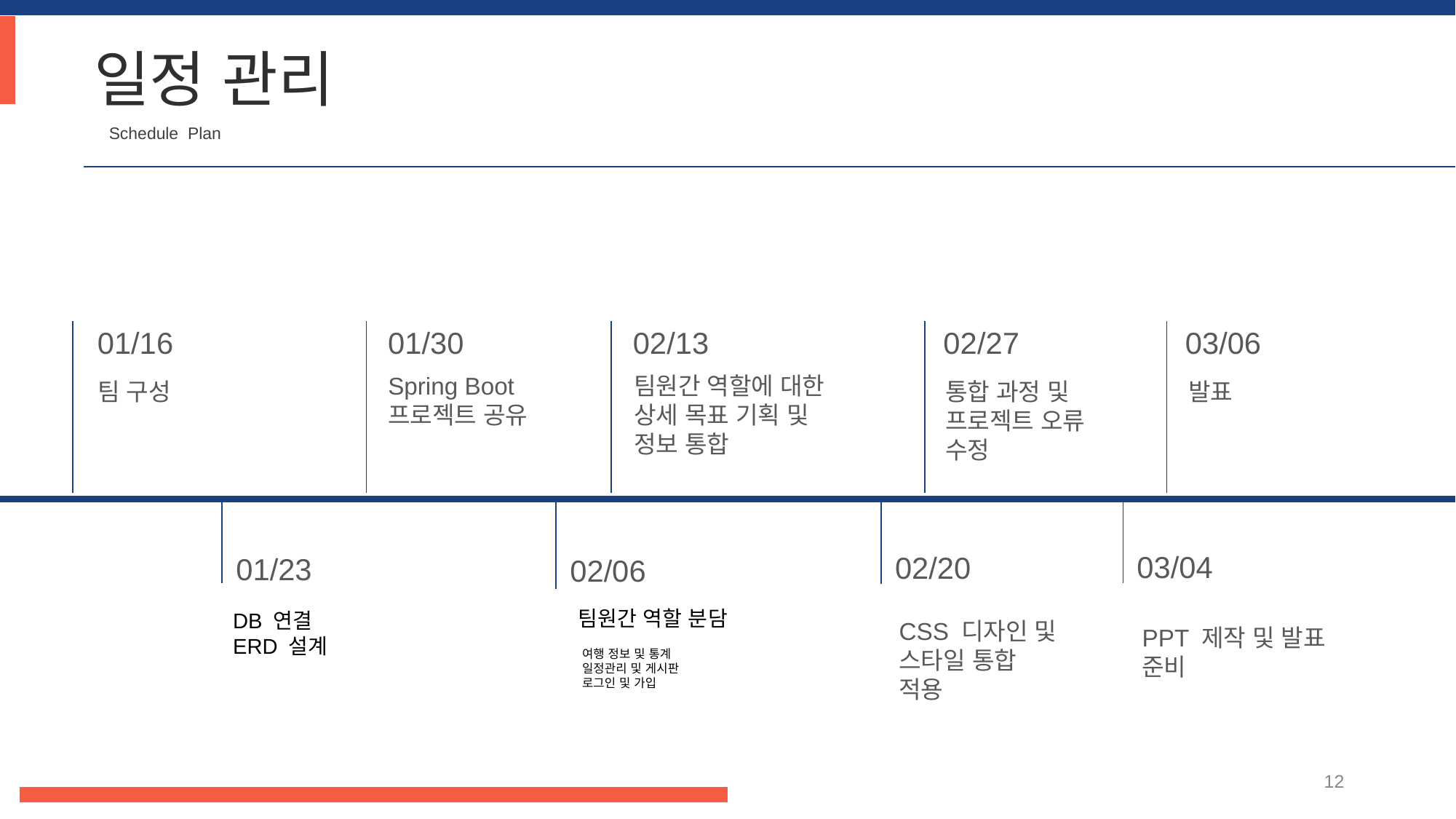

일정 관리

Schedule  Plan

01/16
01/30
02/13
02/27
03/06
Spring Boot
프로젝트 공유
팀원간 역할에 대한 상세 목표 기획 및 정보 통합
팀 구성
통합 과정 및
프로젝트 오류 수정
발표
03/04
02/20
01/23
02/06
팀원간 역할 분담
DB 연결
ERD 설계
CSS 디자인 및
스타일 통합 적용
PPT 제작 및 발표 준비
여행 정보 및 통계
일정관리 및 게시판
로그인 및 가입
12